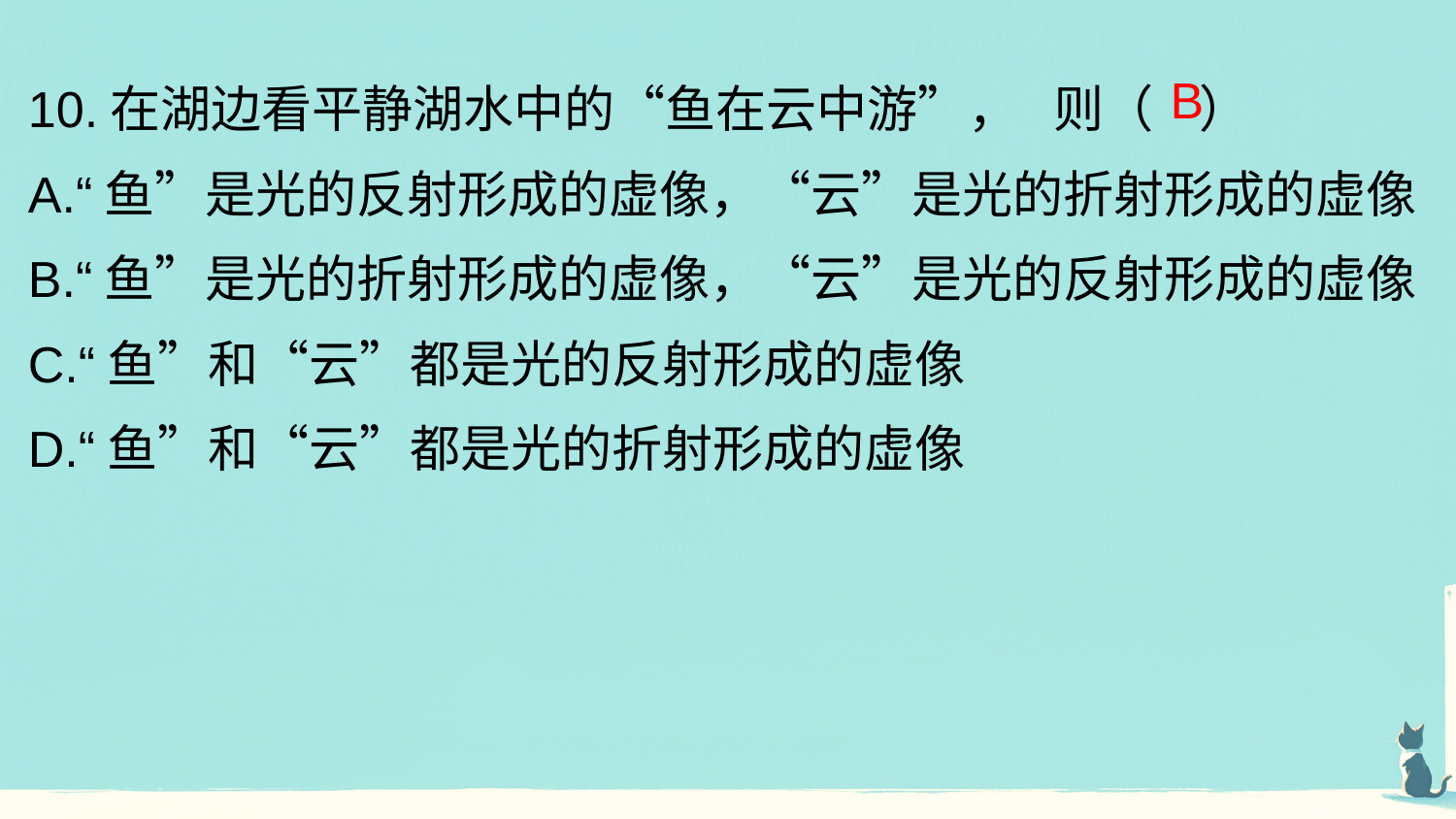

10.在湖边看平静湖水中的“鱼在云中游”，   则（    ）
A.“鱼”是光的反射形成的虚像，“云”是光的折射形成的虚像
B.“鱼”是光的折射形成的虚像，“云”是光的反射形成的虚像
C.“鱼”和“云”都是光的反射形成的虚像
D.“鱼”和“云”都是光的折射形成的虚像
B